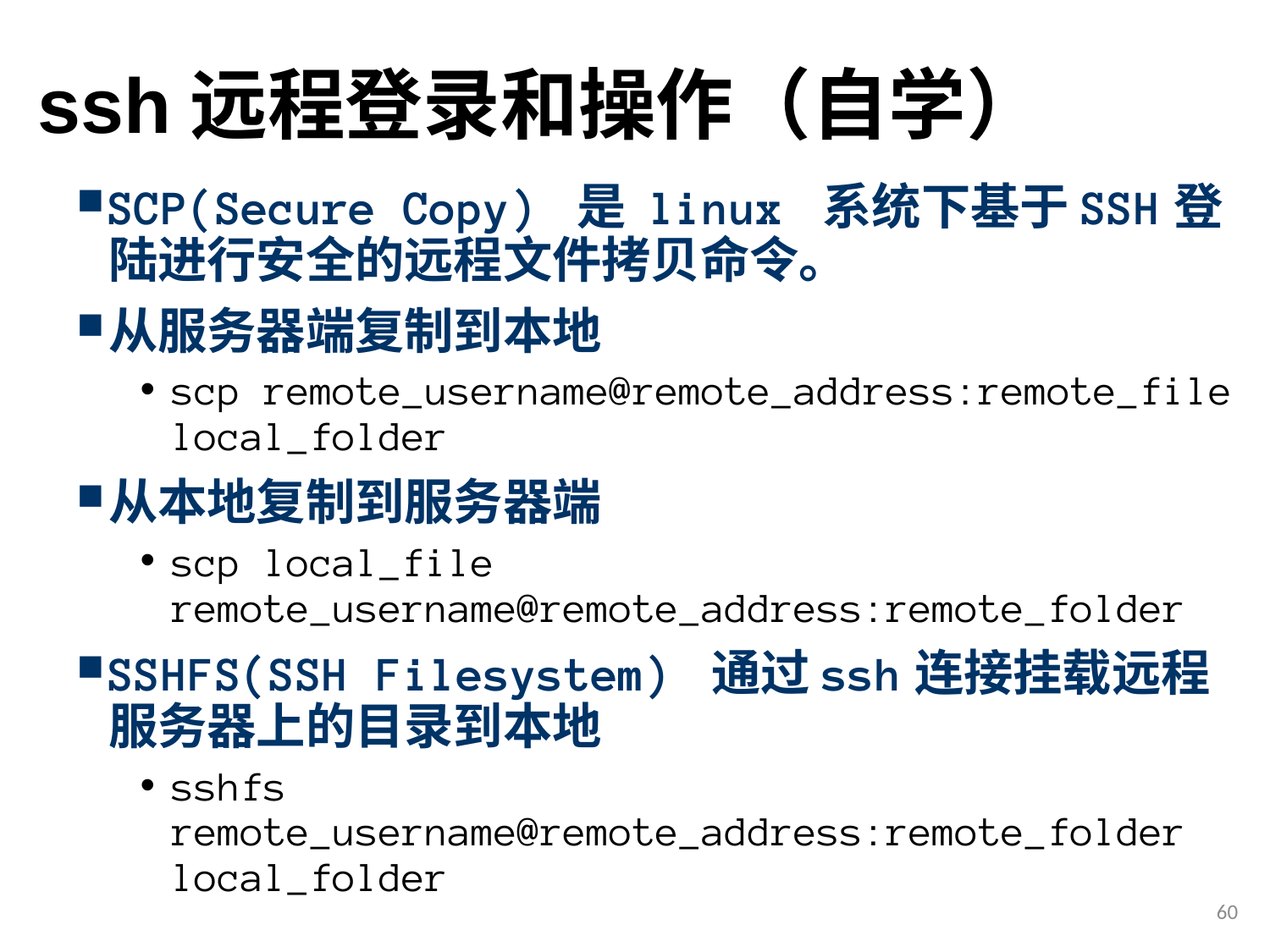

# ssh远程登录和操作（自学）
SCP(Secure Copy) 是 linux 系统下基于SSH登陆进行安全的远程文件拷贝命令。
从服务器端复制到本地
scp remote_username@remote_address:remote_file local_folder
从本地复制到服务器端
scp local_file remote_username@remote_address:remote_folder
SSHFS(SSH Filesystem) 通过ssh连接挂载远程服务器上的目录到本地
sshfs remote_username@remote_address:remote_folder local_folder

60